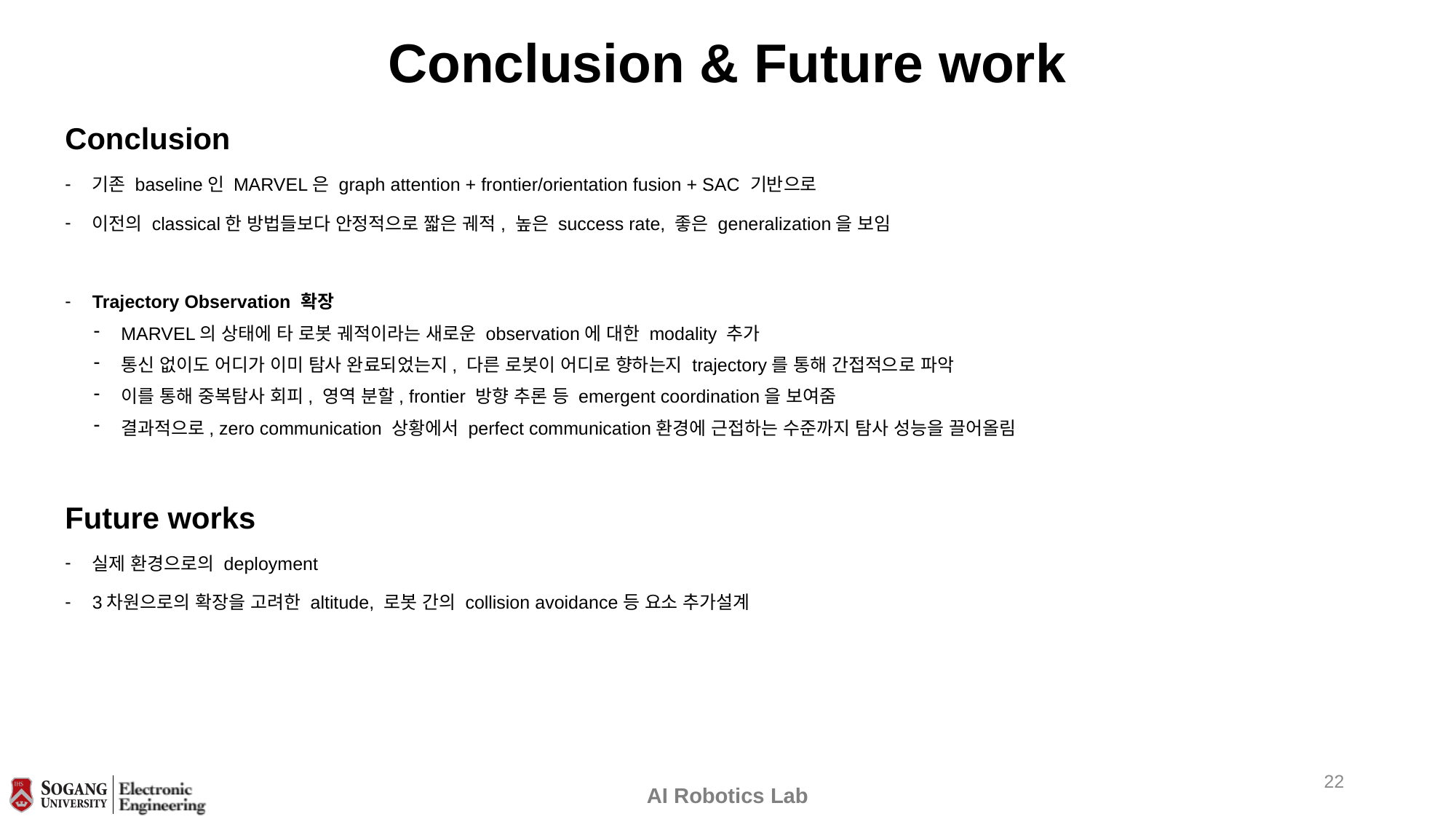

# Conclusion & Future work
Conclusion
기존 baseline인 MARVEL은 graph attention + frontier/orientation fusion + SAC 기반으로
이전의 classical한 방법들보다 안정적으로 짧은 궤적, 높은 success rate, 좋은 generalization을 보임

Trajectory Observation 확장
MARVEL의 상태에 타 로봇 궤적이라는 새로운 observation에 대한 modality 추가
통신 없이도 어디가 이미 탐사 완료되었는지, 다른 로봇이 어디로 향하는지 trajectory를 통해 간접적으로 파악
이를 통해 중복탐사 회피, 영역 분할, frontier 방향 추론 등 emergent coordination을 보여줌
결과적으로, zero communication 상황에서 perfect communication환경에 근접하는 수준까지 탐사 성능을 끌어올림

Future works
실제 환경으로의 deployment
3차원으로의 확장을 고려한 altitude, 로봇 간의 collision avoidance등 요소 추가설계

22